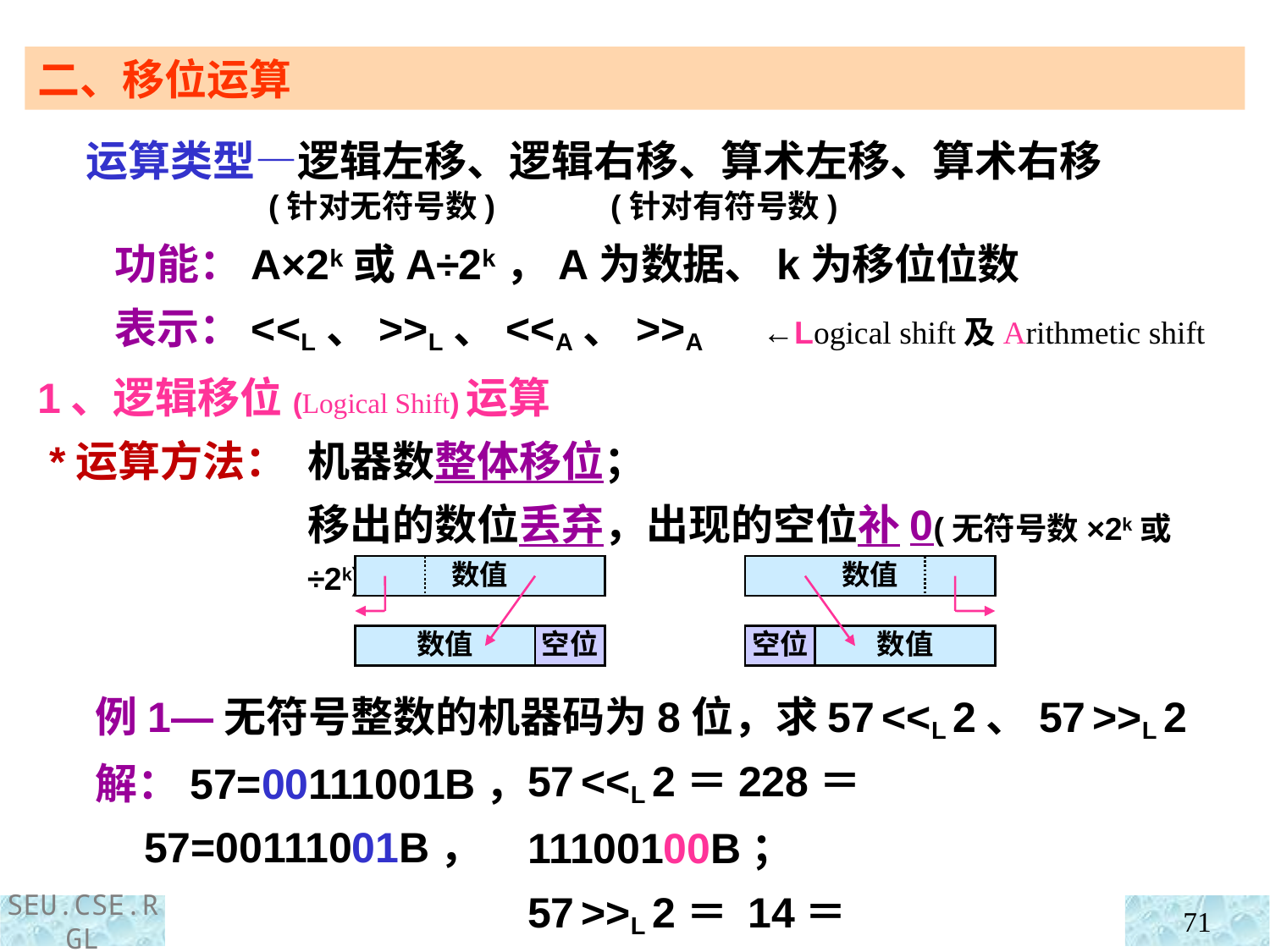

二、移位运算
    运算类型—逻辑左移、逻辑右移、算术左移、算术右移
                          (针对无符号数)             (针对有符号数)
       功能：A×2k或A÷2k，A为数据、k为移位位数
       表示：<<L、>>L、<<A、>>A     ←Logical shift及Arithmetic shift
1、逻辑移位(Logical Shift)运算
 *运算方法：
机器数整体移位；
移出的数位丢弃，出现的空位补0(无符号数×2k或÷2k)
数值
数值

空位
空位
数值
数值
     例1—无符号整数的机器码为8位，求57 <<L 2、57 >>L 2
     解：57=00111001B，
         57=00111001B，
57 <<L 2＝228＝11100100B；
57 >>L 2＝ 14＝00001110B
71